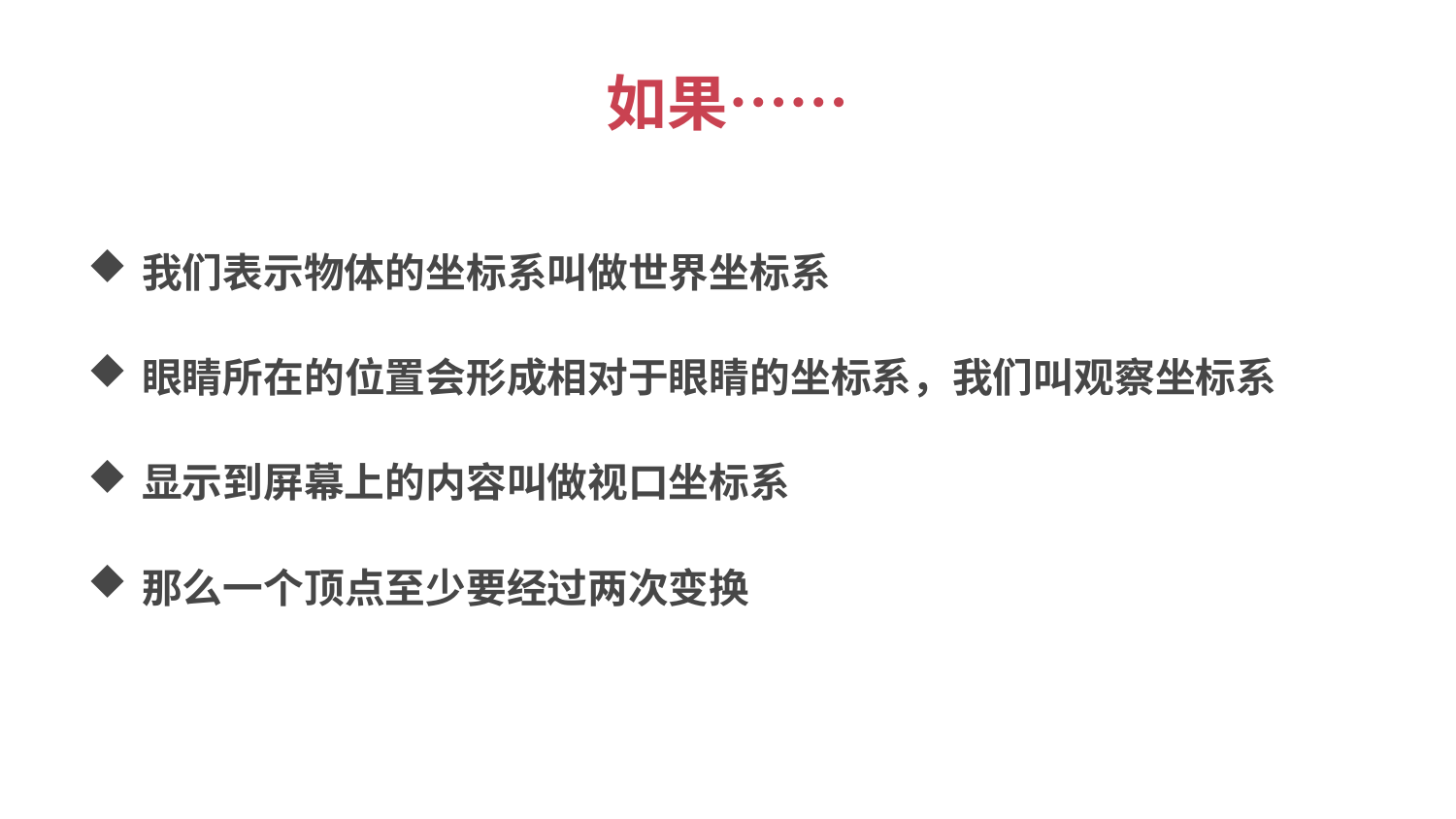

# 如果……
我们表示物体的坐标系叫做世界坐标系
眼睛所在的位置会形成相对于眼睛的坐标系，我们叫观察坐标系
显示到屏幕上的内容叫做视口坐标系
那么一个顶点至少要经过两次变换